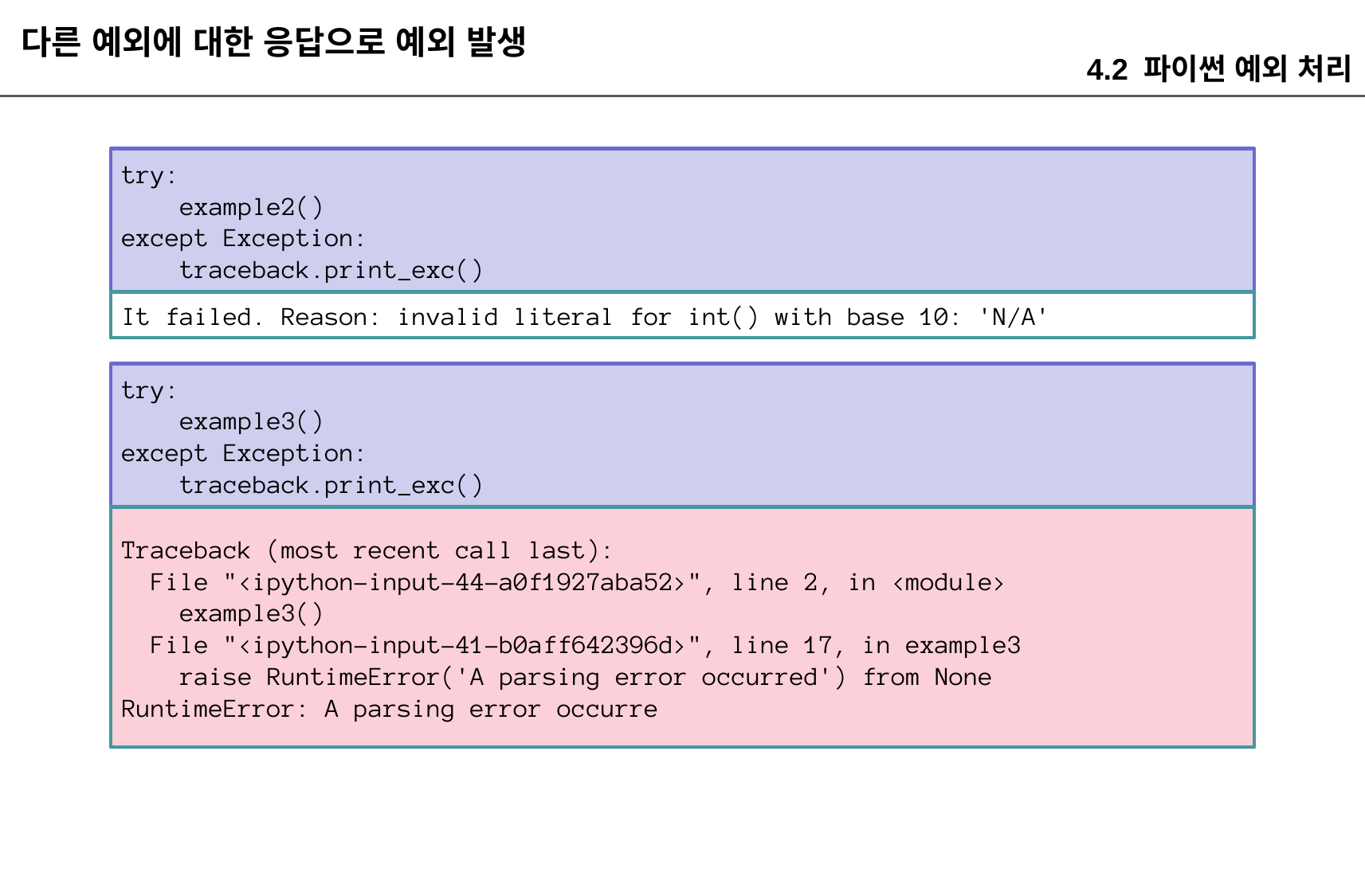

다른 예외에 대한 응답으로 예외 발생
4.2 파이썬 예외 처리
try:
    example2()
except Exception:
    traceback.print_exc()
It failed. Reason: invalid literal for int() with base 10: 'N/A'
try:
    example3()
except Exception:
    traceback.print_exc()
Traceback (most recent call last):
  File "<ipython-input-44-a0f1927aba52>", line 2, in <module>
    example3()
  File "<ipython-input-41-b0aff642396d>", line 17, in example3
    raise RuntimeError('A parsing error occurred') from None
RuntimeError: A parsing error occurre